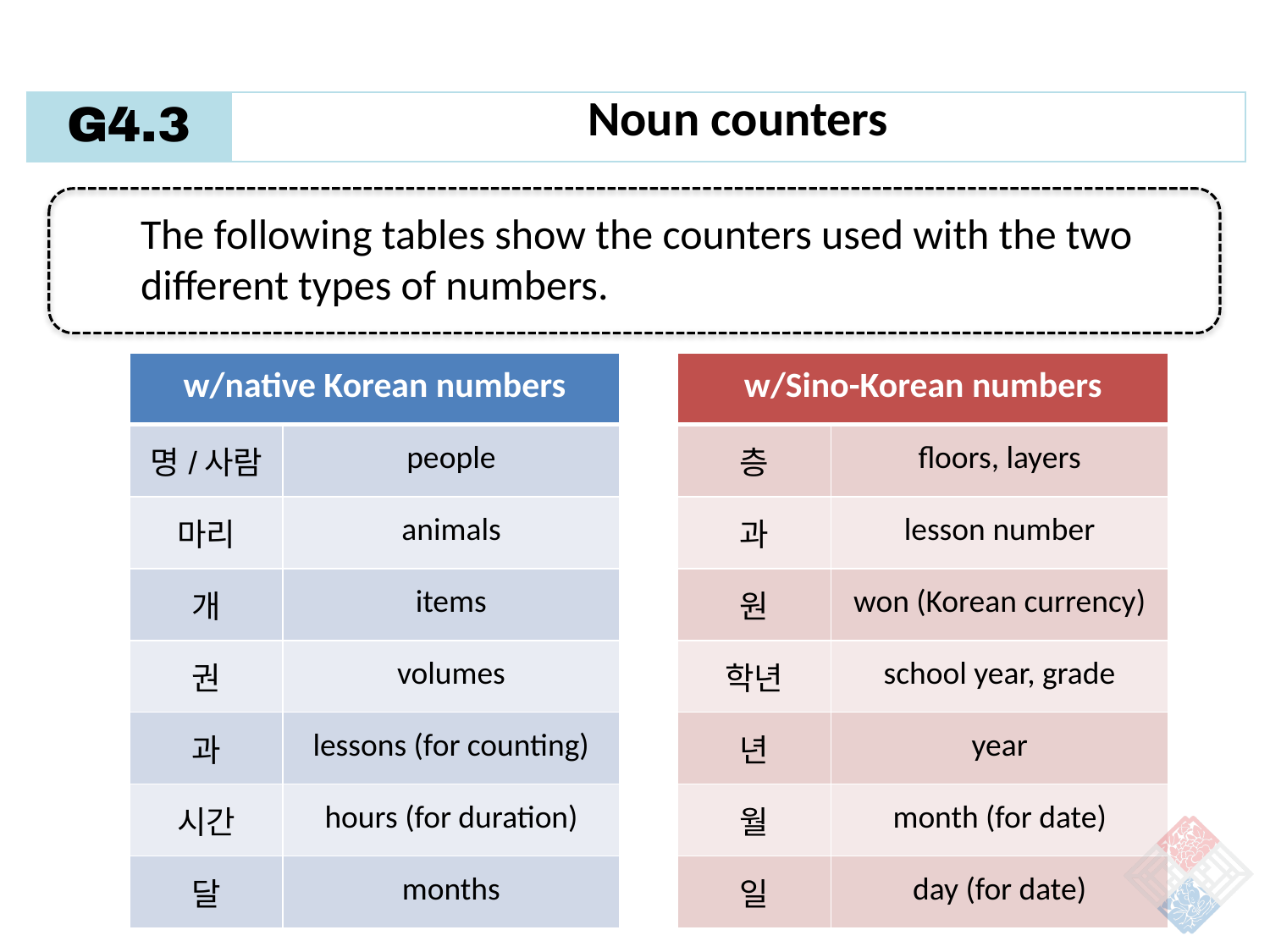

| G4.3 | Noun counters |
| --- | --- |

The following tables show the counters used with the two different types of numbers.
| w/native Korean numbers |  |
| --- | --- |
| 명/사람 | people |
| 마리 | animals |
| 개 | items |
| 권 | volumes |
| 과 | lessons (for counting) |
| 시간 | hours (for duration) |
| 달 | months |
| w/Sino-Korean numbers |  |
| --- | --- |
| 층 | floors, layers |
| 과 | lesson number |
| 원 | won (Korean currency) |
| 학년 | school year, grade |
| 년 | year |
| 월 | month (for date) |
| 일 | day (for date) |